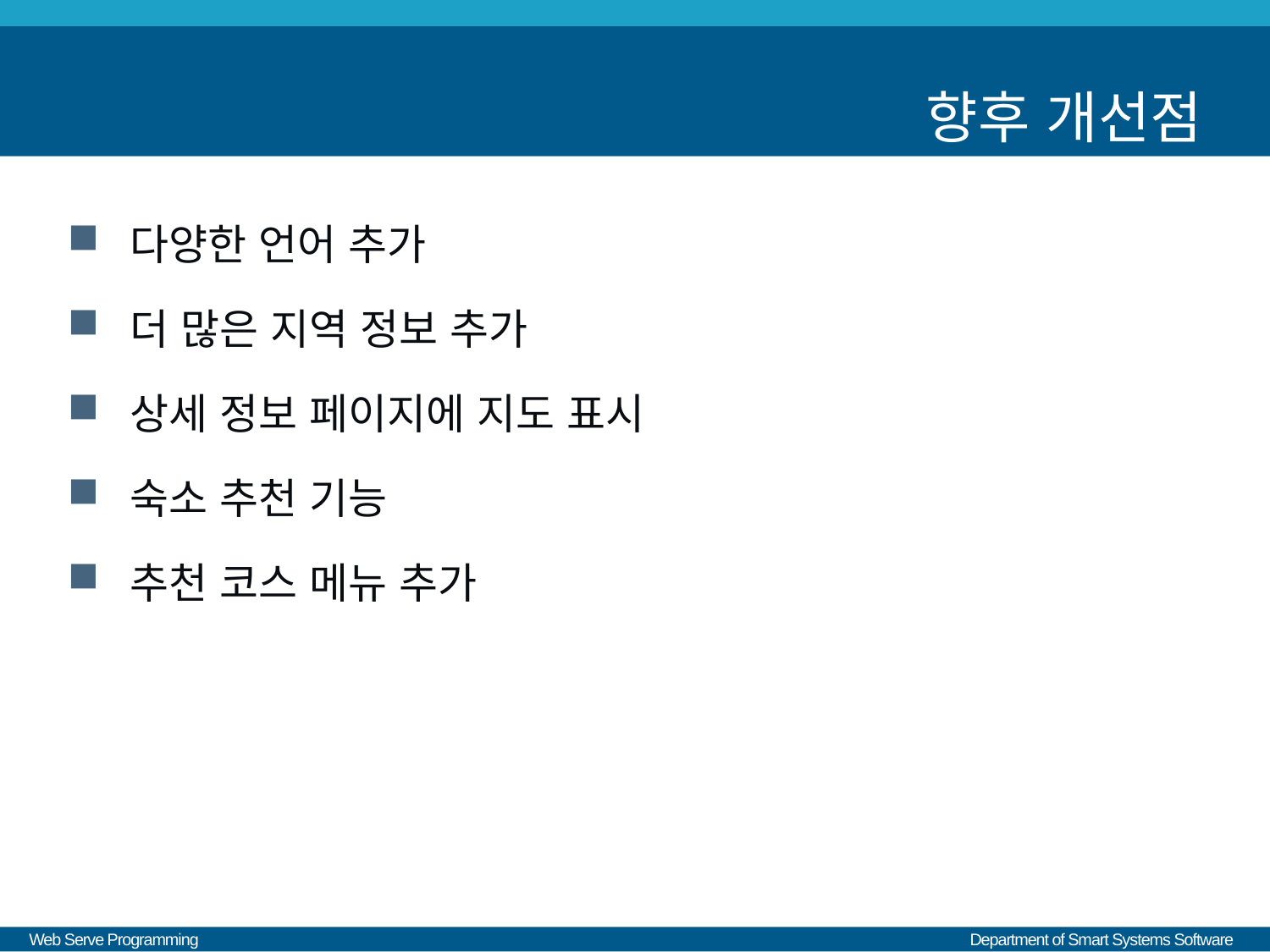

# 향후 개선점
다양한 언어 추가
더 많은 지역 정보 추가
상세 정보 페이지에 지도 표시
숙소 추천 기능
추천 코스 메뉴 추가